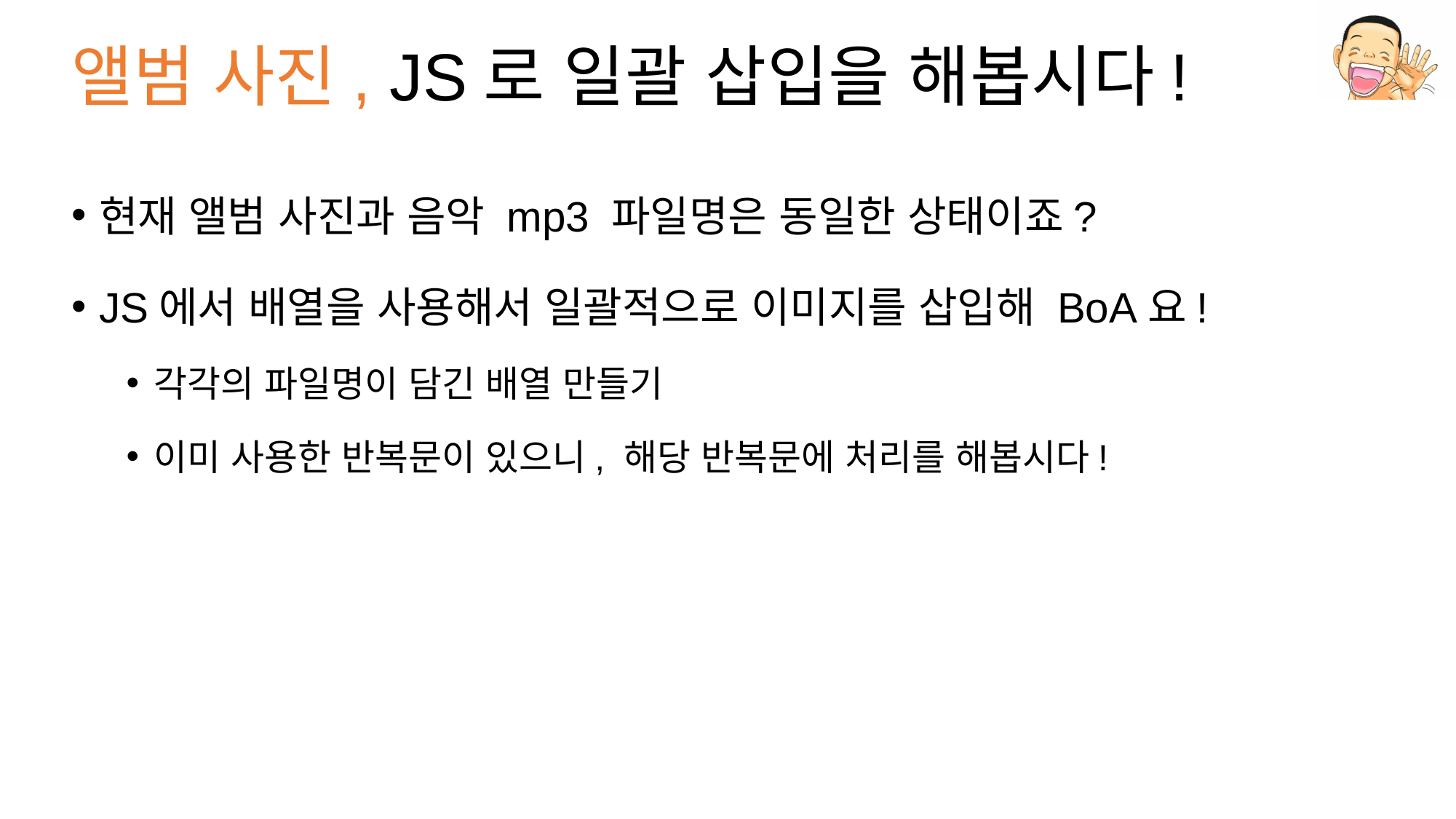

# 앨범 사진, JS로 일괄 삽입을 해봅시다!
현재 앨범 사진과 음악 mp3 파일명은 동일한 상태이죠?
JS에서 배열을 사용해서 일괄적으로 이미지를 삽입해 BoA요!
각각의 파일명이 담긴 배열 만들기
이미 사용한 반복문이 있으니, 해당 반복문에 처리를 해봅시다!